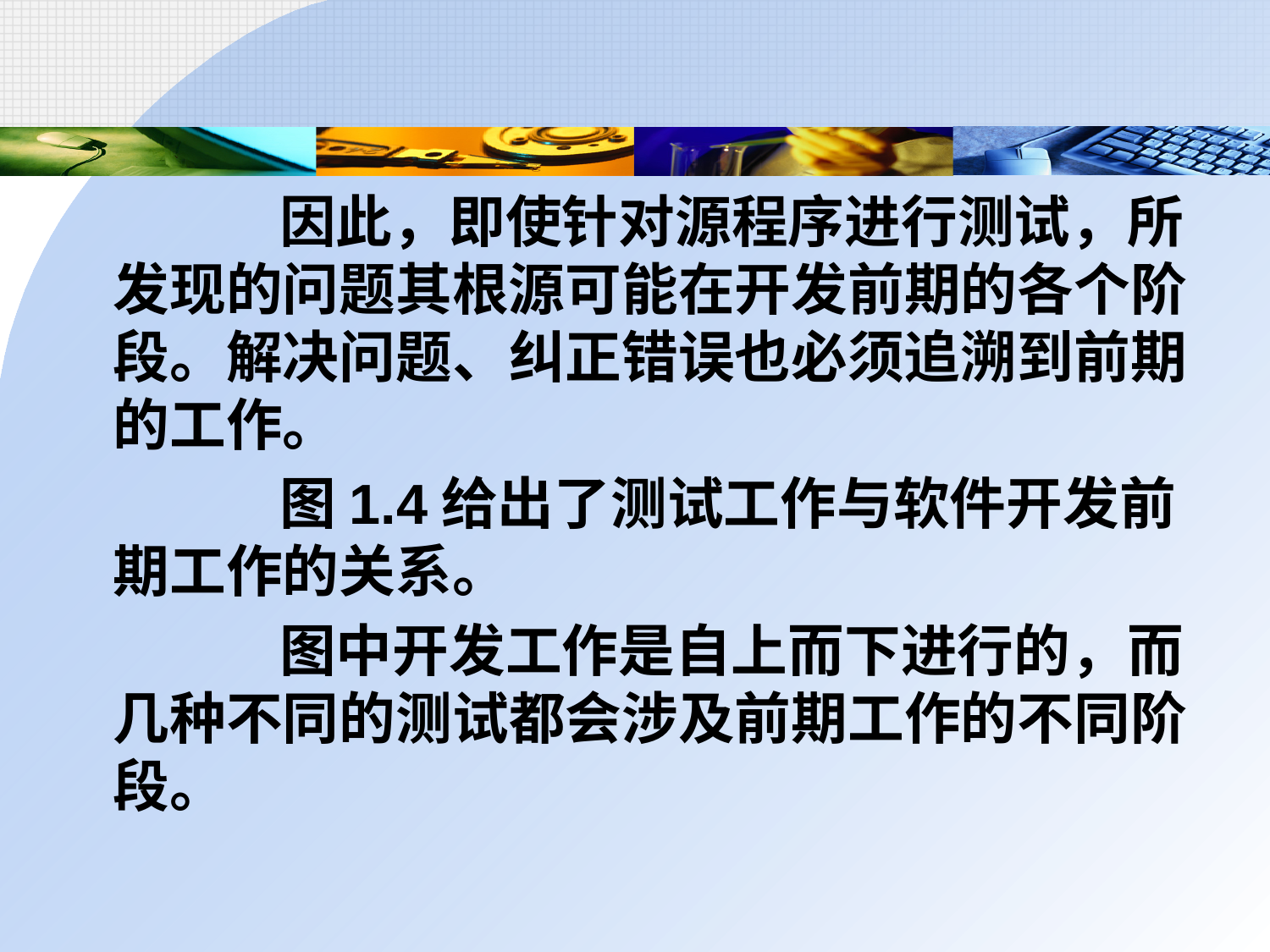

因此，即使针对源程序进行测试，所发现的问题其根源可能在开发前期的各个阶段。解决问题、纠正错误也必须追溯到前期的工作。
		  图1.4给出了测试工作与软件开发前期工作的关系。
		  图中开发工作是自上而下进行的，而几种不同的测试都会涉及前期工作的不同阶段。